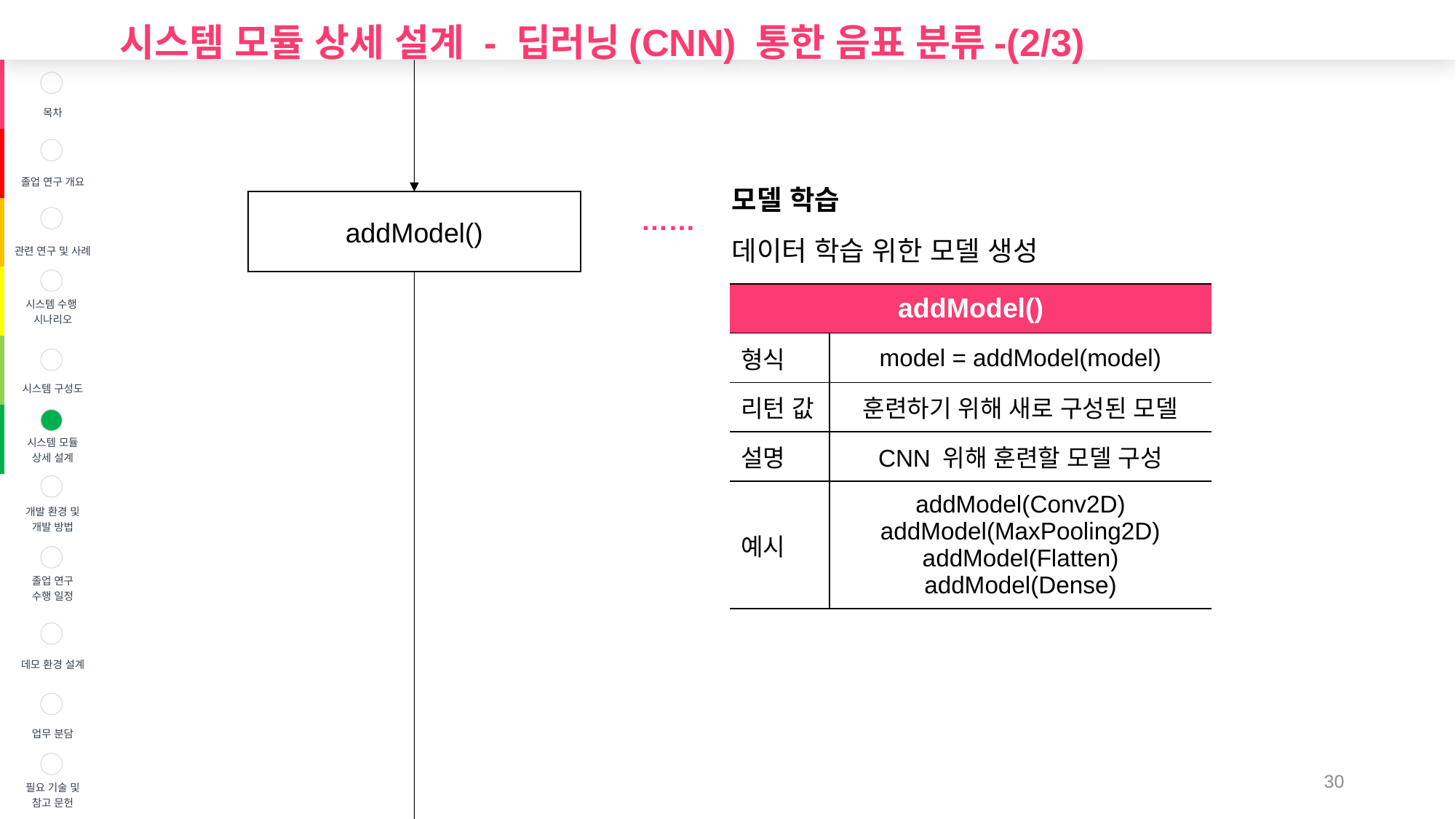

시스템 모듈 상세 설계 - 딥러닝(CNN) 통한 음표 분류-(2/3)
|  | 목차 |
| --- | --- |
|  | 졸업 연구 개요 |
|  | 관련 연구 및 사례 |
|  | 시스템 수행 시나리오 |
|  | 시스템 구성도 |
|  | 시스템 모듈 상세 설계 |
|  | 개발 환경 및 개발 방법 |
|  | 졸업 연구 수행 일정 |
|  | 데모 환경 설계 |
|  | 업무 분담 |
|  | 필요 기술 및 참고 문헌 |

모델 학습

데이터 학습 위한 모델 생성
addModel()
……

| addModel() |  |
| --- | --- |
| 형식 | model = addModel(model) |
| 리턴 값 | 훈련하기 위해 새로 구성된 모델 |
| 설명 | CNN 위해 훈련할 모델 구성 |
| 예시 | addModel(Conv2D) addModel(MaxPooling2D) addModel(Flatten) addModel(Dense) |

30